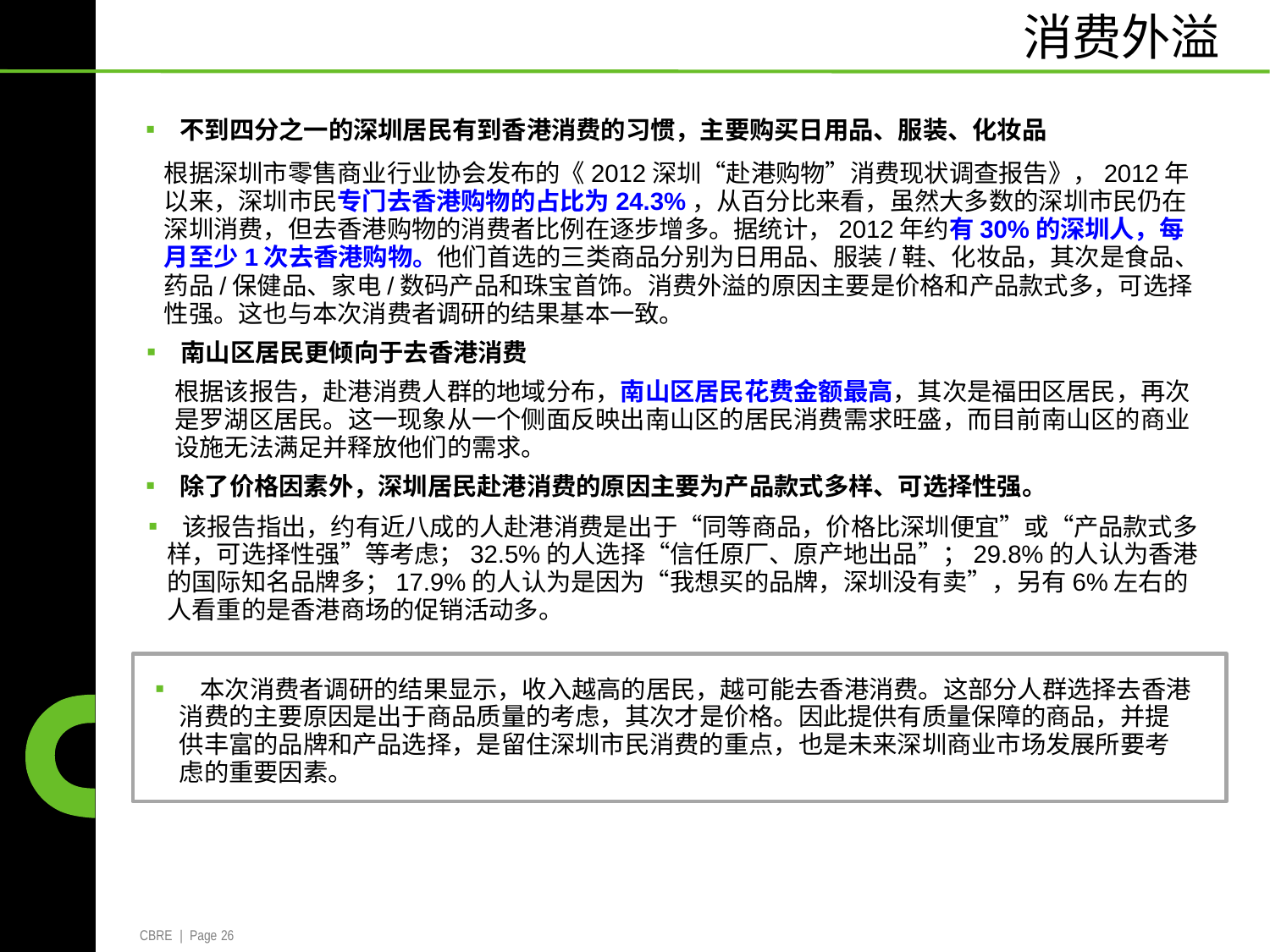

消费外溢

▪  不到四分之一的深圳居民有到香港消费的习惯，主要购买日用品、服装、化妆品
根据深圳市零售商业行业协会发布的《2012深圳“赴港购物”消费现状调查报告》，2012年
以来，深圳市民专门去香港购物的占比为24.3%，从百分比来看，虽然大多数的深圳市民仍在
深圳消费，但去香港购物的消费者比例在逐步增多。据统计，2012年约有30%的深圳人，每
月至少1次去香港购物。他们首选的三类商品分别为日用品、服装/鞋、化妆品，其次是食品、
药品/保健品、家电/数码产品和珠宝首饰。消费外溢的原因主要是价格和产品款式多，可选择
性强。这也与本次消费者调研的结果基本一致。
▪  南山区居民更倾向于去香港消费
根据该报告，赴港消费人群的地域分布，南山区居民花费金额最高，其次是福田区居民，再次
是罗湖区居民。这一现象从一个侧面反映出南山区的居民消费需求旺盛，而目前南山区的商业
设施无法满足并释放他们的需求。
▪  除了价格因素外，深圳居民赴港消费的原因主要为产品款式多样、可选择性强。
▪  该报告指出，约有近八成的人赴港消费是出于“同等商品，价格比深圳便宜”或“产品款式多
	样，可选择性强”等考虑；32.5%的人选择“信任原厂、原产地出品”；29.8%的人认为香港
	的国际知名品牌多；17.9%的人认为是因为“我想买的品牌，深圳没有卖”，另有6%左右的
	人看重的是香港商场的促销活动多。

▪    本次消费者调研的结果显示，收入越高的居民，越可能去香港消费。这部分人群选择去香港
	消费的主要原因是出于商品质量的考虑，其次才是价格。因此提供有质量保障的商品，并提
	供丰富的品牌和产品选择，是留住深圳市民消费的重点，也是未来深圳商业市场发展所要考
	虑的重要因素。

CBRE  |  Page 26